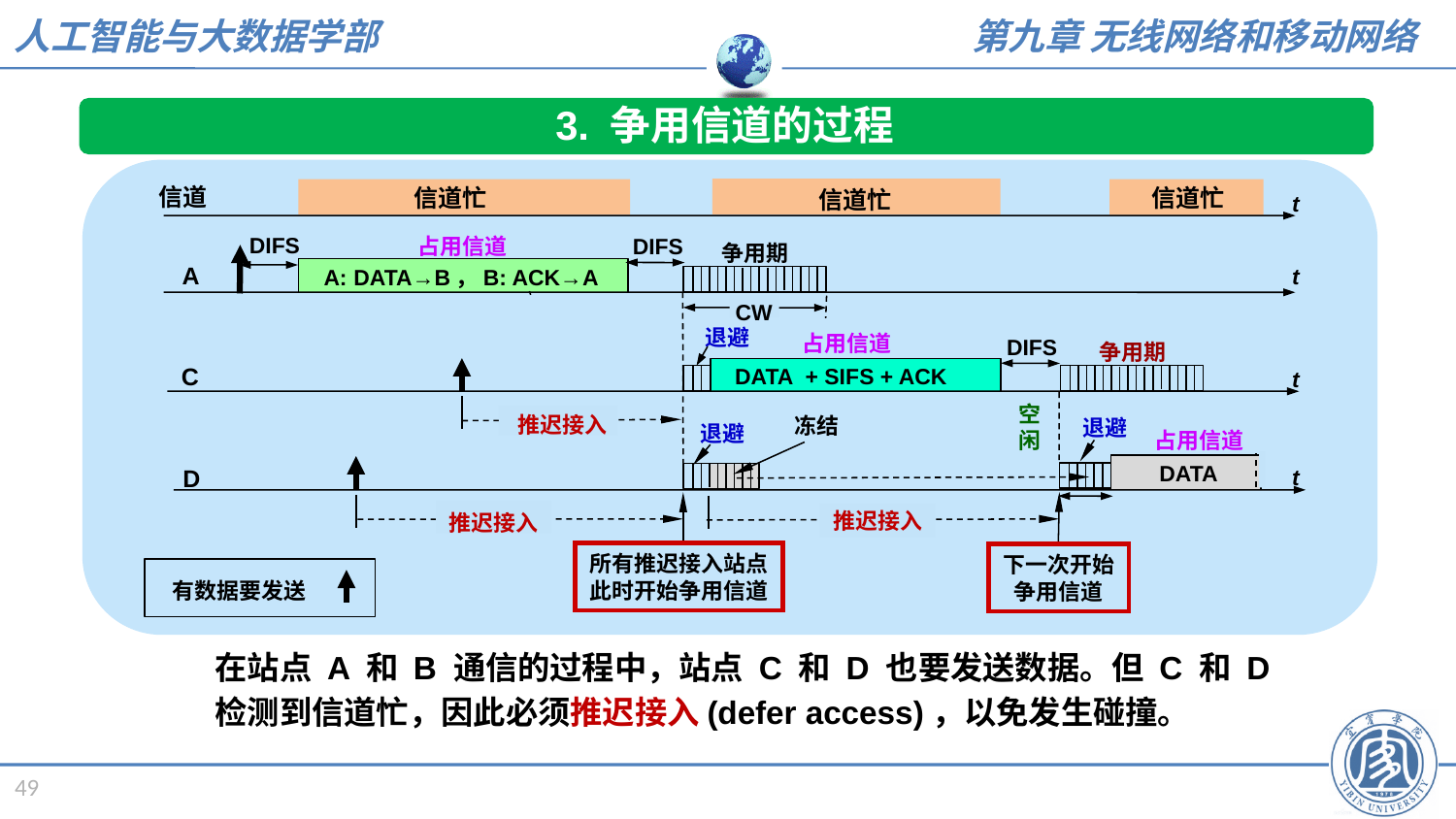

3. 争用信道的过程

信道
信道忙
信道忙
信道忙

t

DIFS
占用信道
DIFS
争用期
A
t
A: DATA→B，B: ACK→A

CW

退避
占用信道
DIFS
争用期
C
DATA  + SIFS + ACK
t

空
闲
冻结
退避
退避
占用信道

DATA

D
t

推迟接入

所有推迟接入站点
此时开始争用信道
下一次开始
争用信道

有数据要发送
推迟接入

推迟接入
在站点 A 和 B 通信的过程中，站点 C 和 D 也要发送数据。但 C 和 D 检测到信道忙，因此必须推迟接入(defer access)，以免发生碰撞。
49